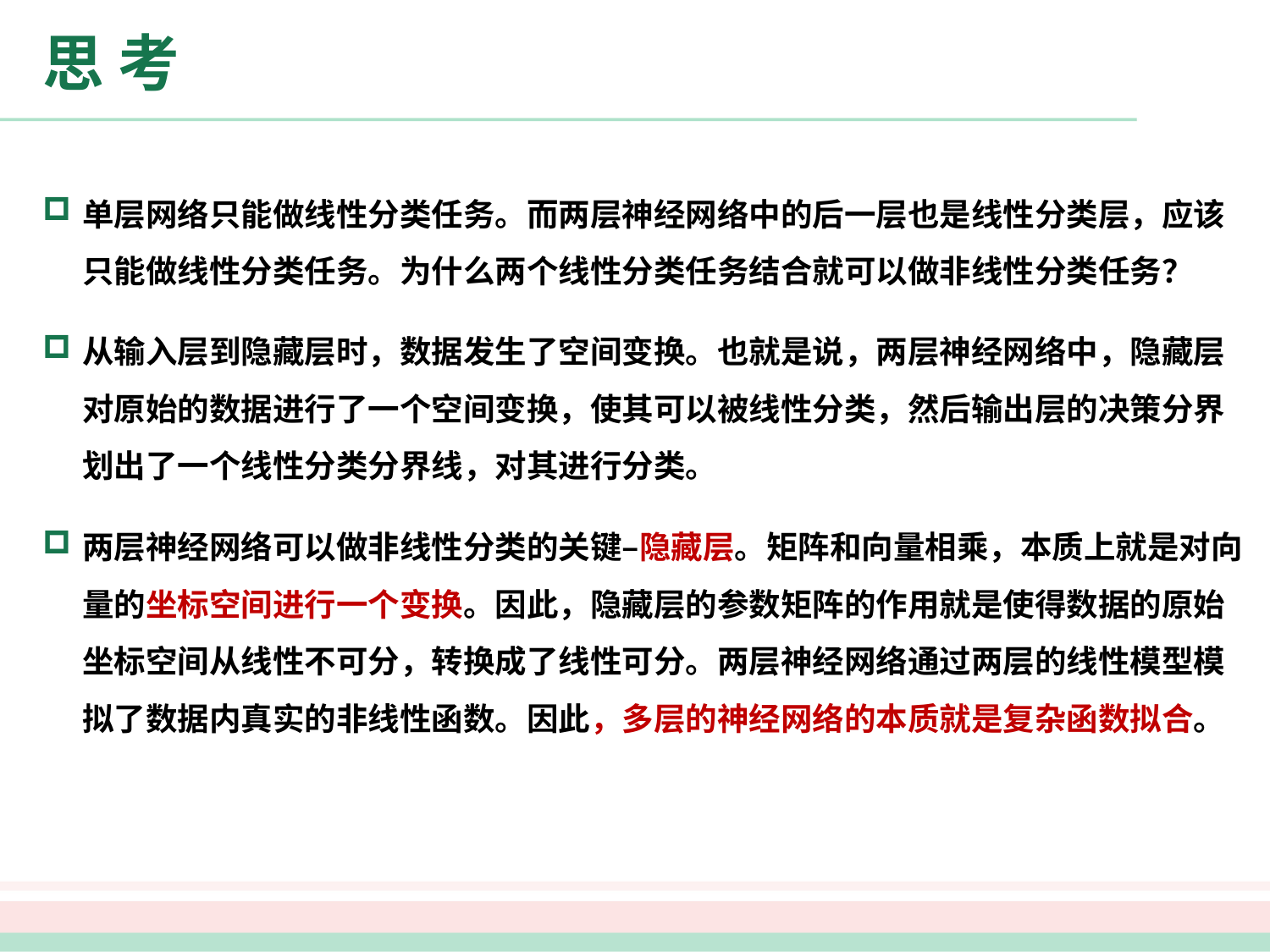

# 思 考
单层网络只能做线性分类任务。而两层神经网络中的后一层也是线性分类层，应该只能做线性分类任务。为什么两个线性分类任务结合就可以做非线性分类任务？
从输入层到隐藏层时，数据发生了空间变换。也就是说，两层神经网络中，隐藏层对原始的数据进行了一个空间变换，使其可以被线性分类，然后输出层的决策分界划出了一个线性分类分界线，对其进行分类。
两层神经网络可以做非线性分类的关键–隐藏层。矩阵和向量相乘，本质上就是对向量的坐标空间进行一个变换。因此，隐藏层的参数矩阵的作用就是使得数据的原始坐标空间从线性不可分，转换成了线性可分。两层神经网络通过两层的线性模型模拟了数据内真实的非线性函数。因此，多层的神经网络的本质就是复杂函数拟合。